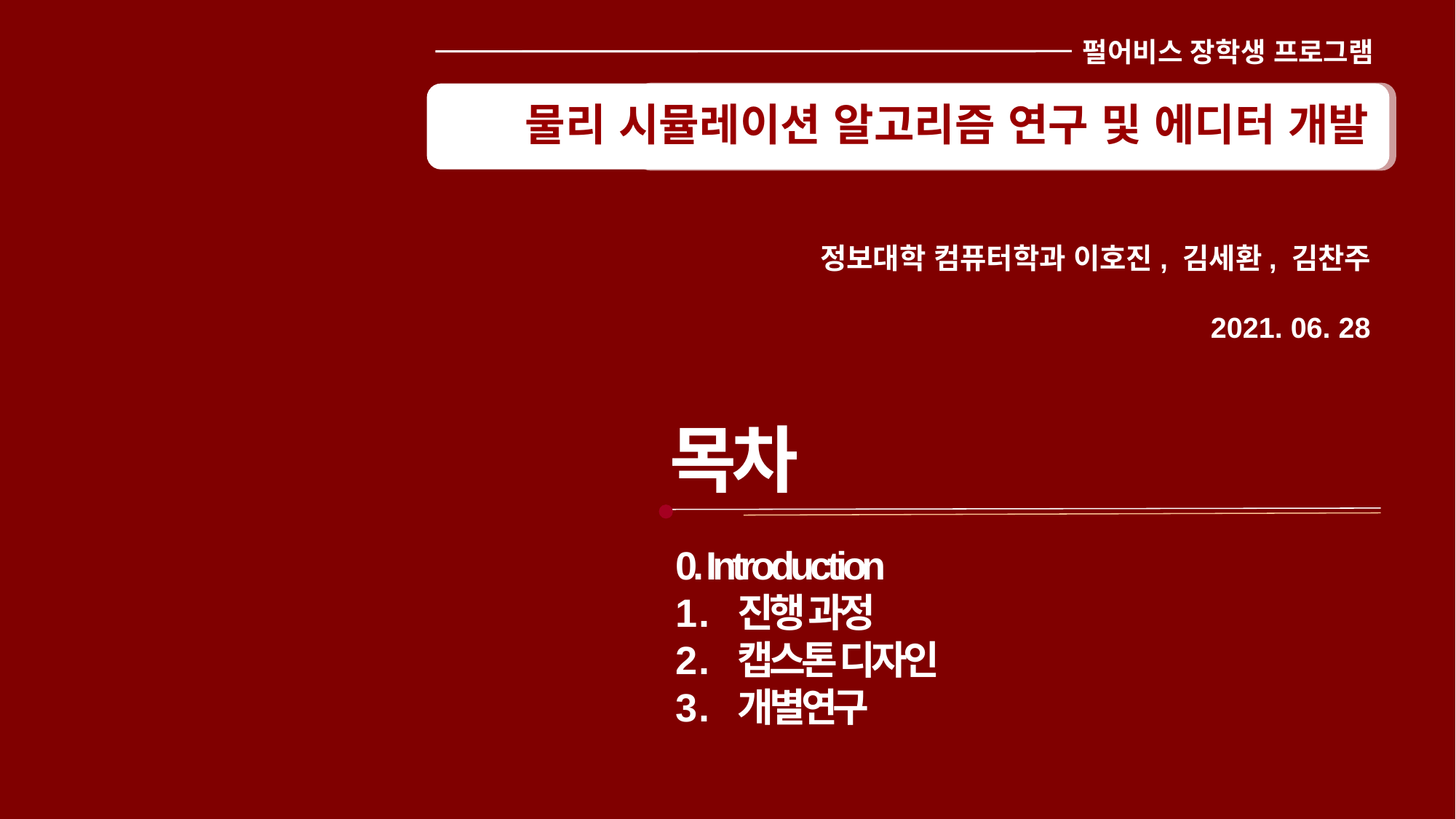

펄어비스 장학생 프로그램

물리 시뮬레이션 알고리즘 연구 및 에디터 개발
정보대학 컴퓨터학과 이호진, 김세환, 김찬주

2021. 06. 28
목차

0. Introduction
진행 과정
캡스톤 디자인
개별연구